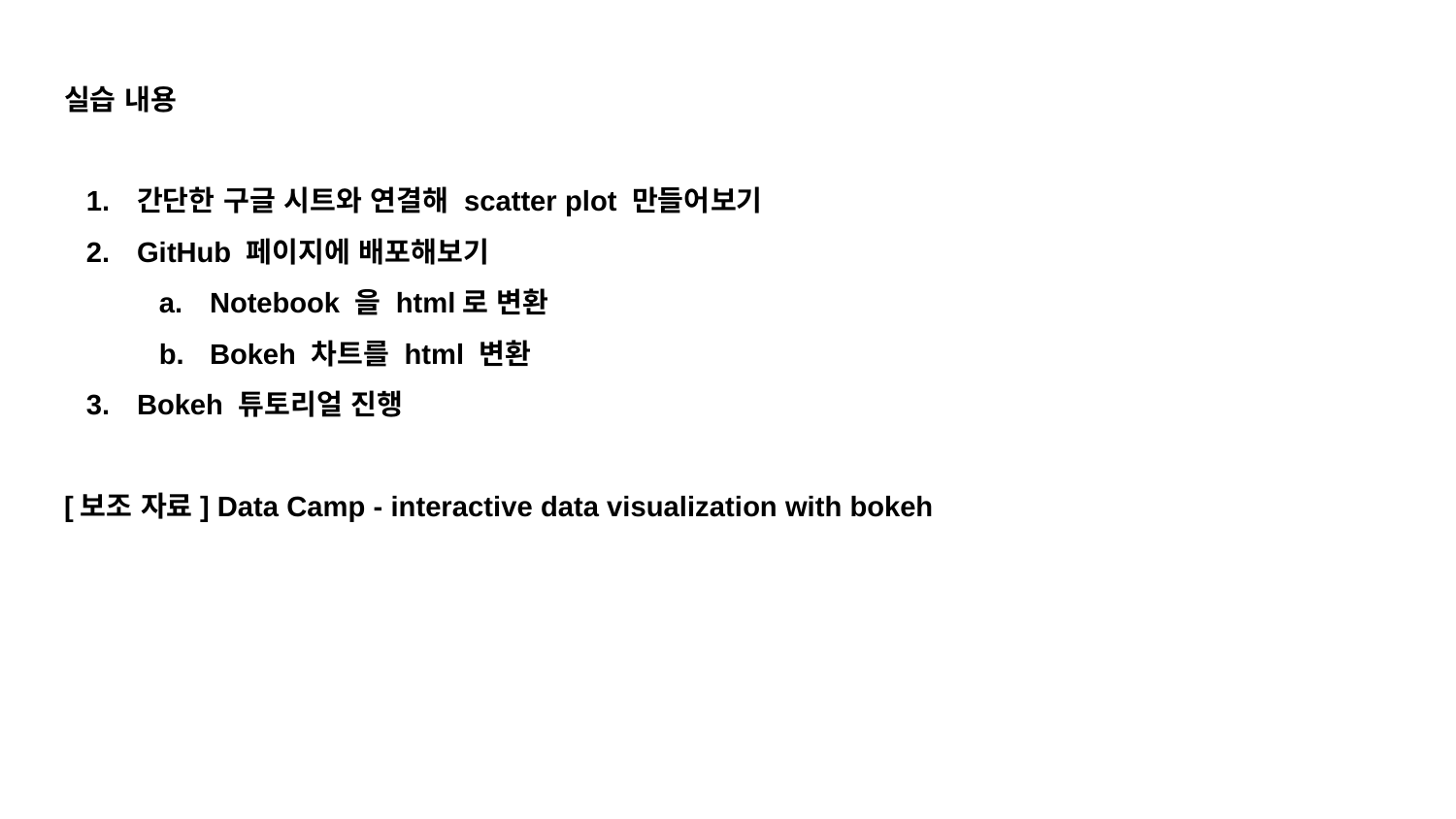

실습 내용

간단한 구글 시트와 연결해 scatter plot 만들어보기
GitHub 페이지에 배포해보기
Notebook 을 html로 변환
Bokeh 차트를 html 변환
Bokeh 튜토리얼 진행

[보조 자료] Data Camp - interactive data visualization with bokeh